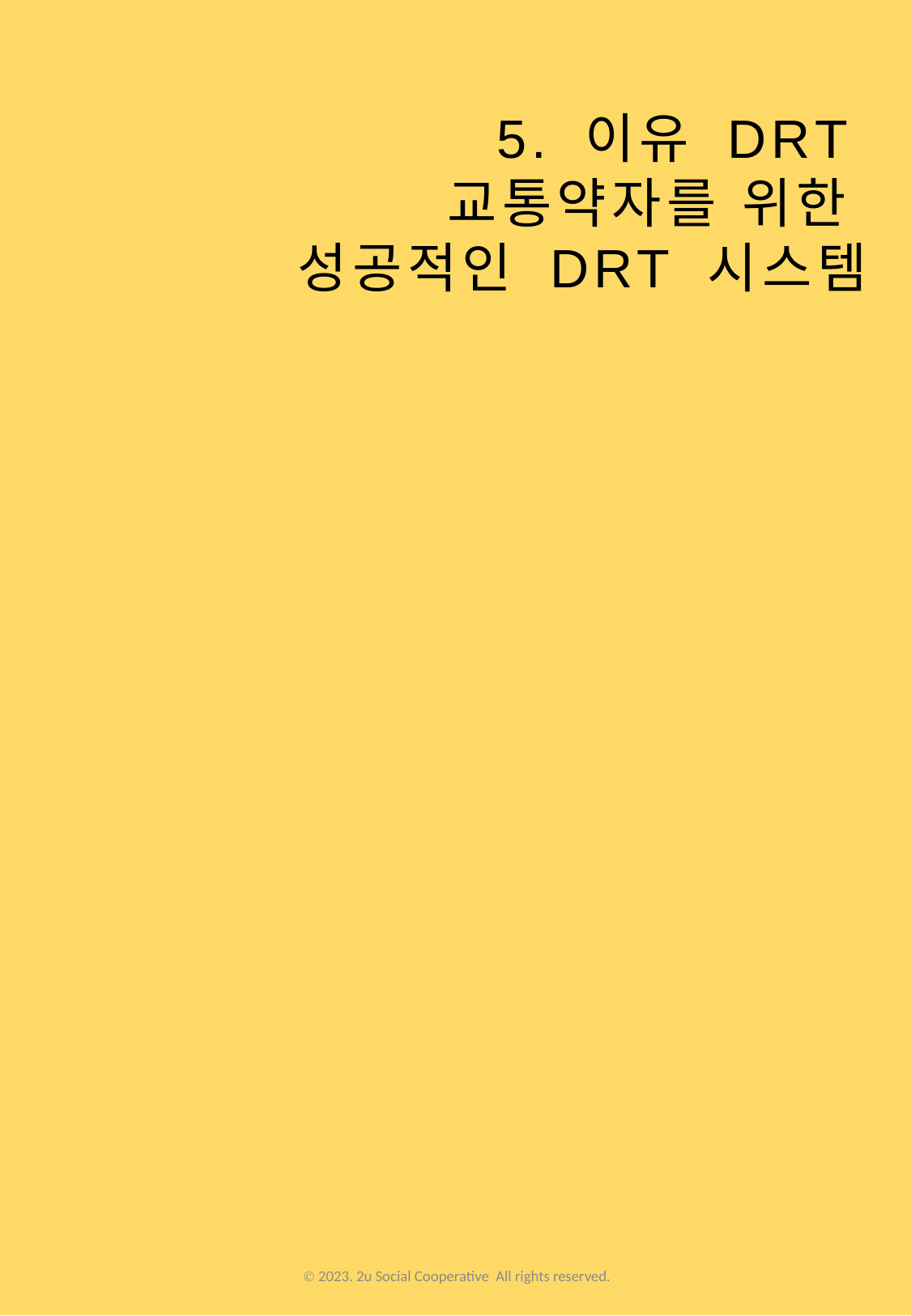

5. 이유 DRT
교통약자를 위한
성공적인 DRT 시스템
Ⓒ 2023. 2u Social Cooperative  All rights reserved.